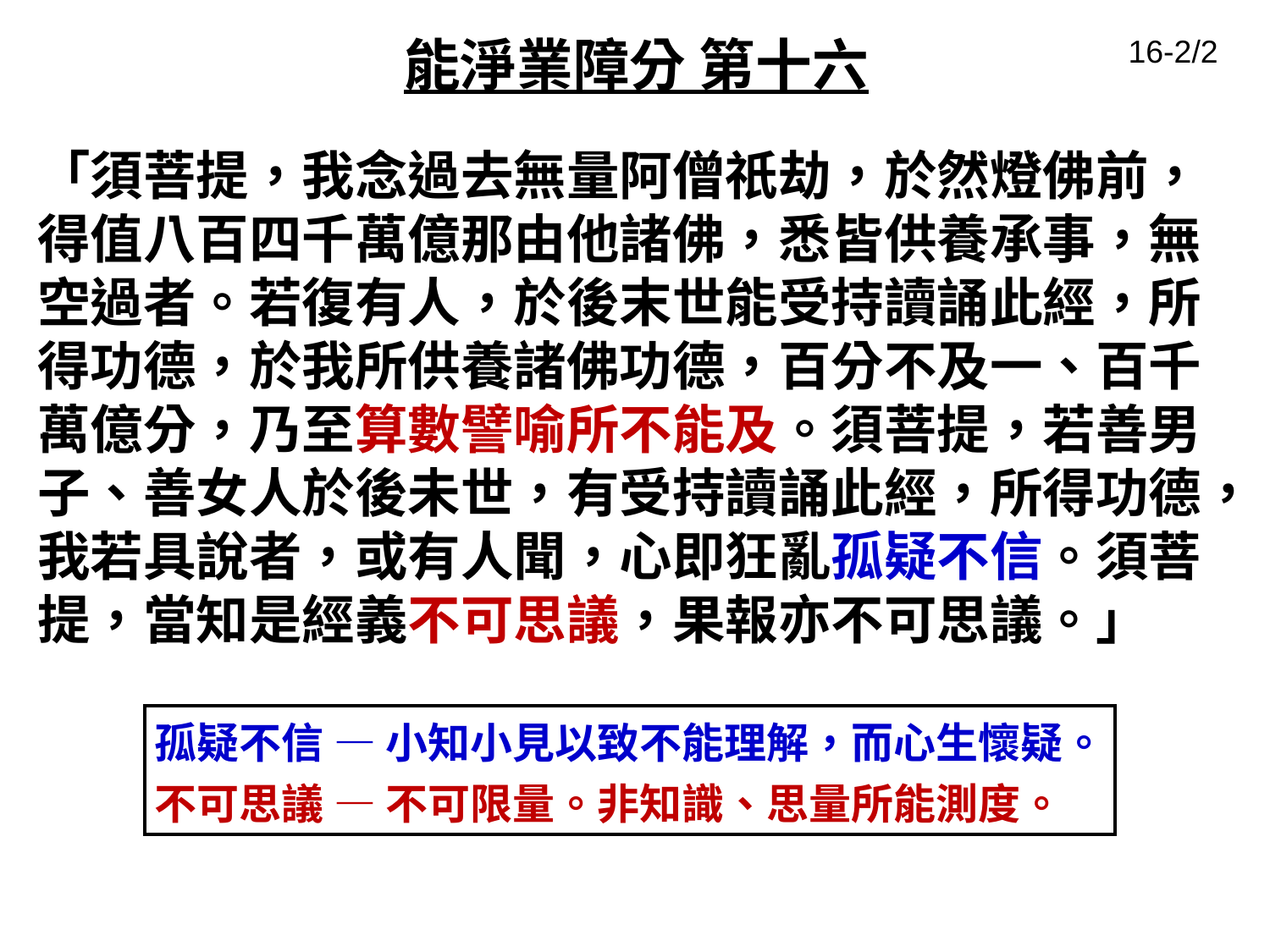

# 能淨業障分 第十六
16-2/2
「須菩提，我念過去無量阿僧祇劫，於然燈佛前，得值八百四千萬億那由他諸佛，悉皆供養承事，無空過者。若復有人，於後末世能受持讀誦此經，所得功德，於我所供養諸佛功德，百分不及一、百千萬億分，乃至算數譬喻所不能及。須菩提，若善男子、善女人於後未世，有受持讀誦此經，所得功德，我若具說者，或有人聞，心即狂亂孤疑不信。須菩提，當知是經義不可思議，果報亦不可思議。」
孤疑不信 — 小知小見以致不能理解，而心生懷疑。
不可思議 — 不可限量。非知識、思量所能測度。